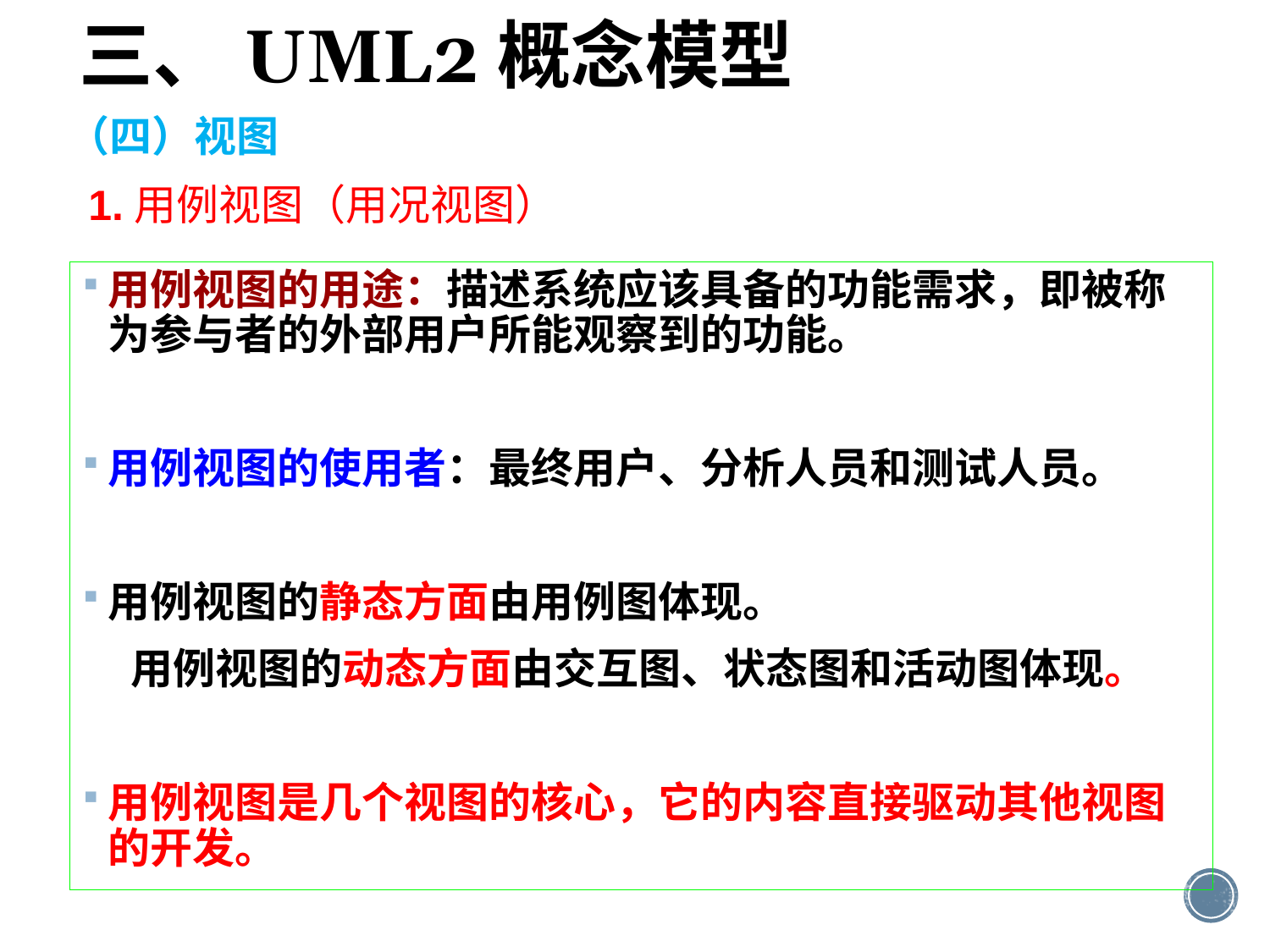

三、UML2概念模型
（四）视图
1.用例视图（用况视图）
用例视图的用途：描述系统应该具备的功能需求，即被称为参与者的外部用户所能观察到的功能。

用例视图的使用者：最终用户、分析人员和测试人员。

用例视图的静态方面由用例图体现。
    用例视图的动态方面由交互图、状态图和活动图体现。

用例视图是几个视图的核心，它的内容直接驱动其他视图的开发。